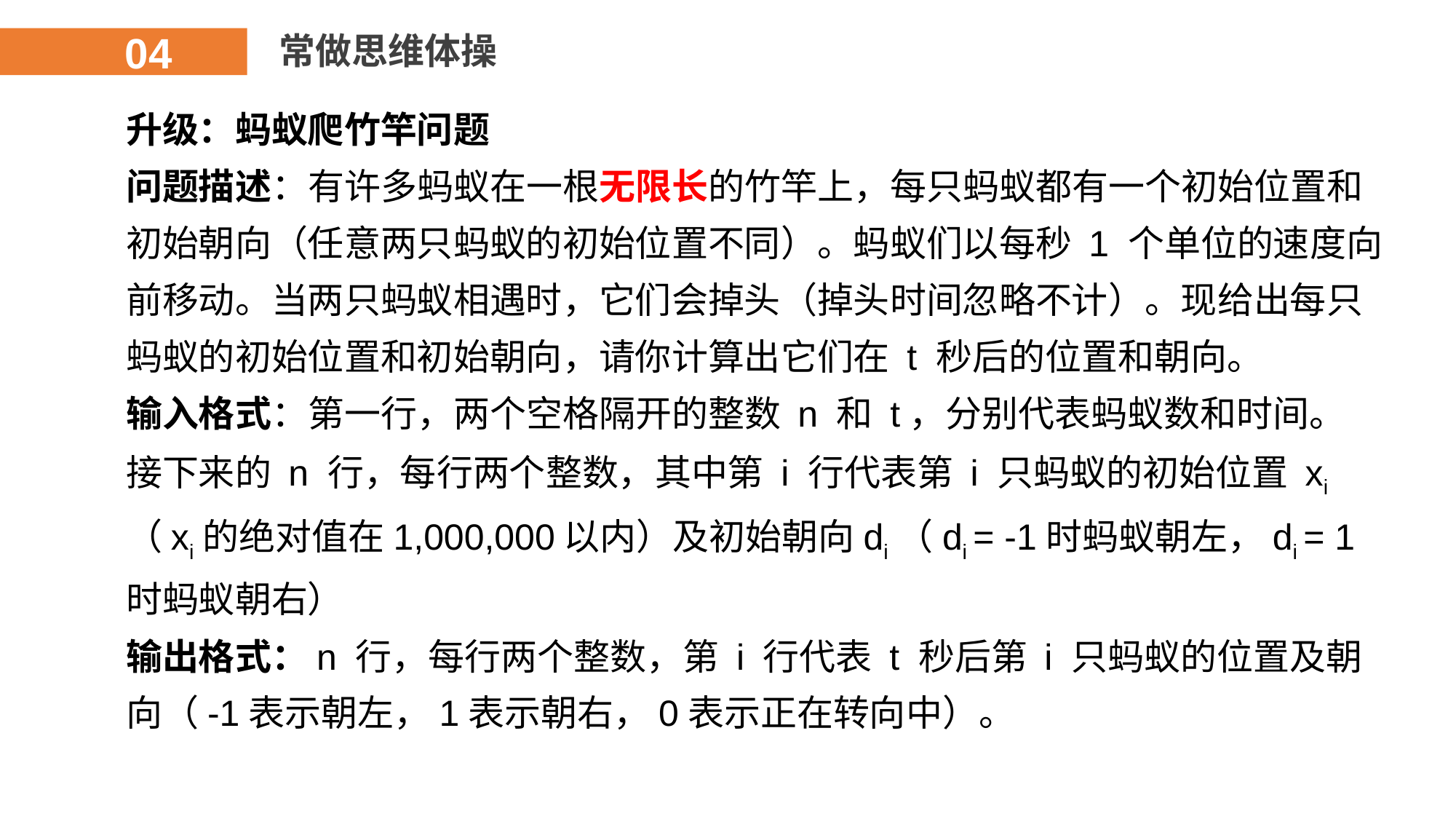

04
常做思维体操

升级：蚂蚁爬竹竿问题
问题描述：有许多蚂蚁在一根无限长的竹竿上，每只蚂蚁都有一个初始位置和初始朝向（任意两只蚂蚁的初始位置不同）。蚂蚁们以每秒 1 个单位的速度向前移动。当两只蚂蚁相遇时，它们会掉头（掉头时间忽略不计）。现给出每只蚂蚁的初始位置和初始朝向，请你计算出它们在 t 秒后的位置和朝向。
输入格式：第一行，两个空格隔开的整数 n 和 t，分别代表蚂蚁数和时间。
接下来的 n 行，每行两个整数，其中第 i 行代表第 i 只蚂蚁的初始位置 xi（xi的绝对值在1,000,000以内）及初始朝向di（di = -1时蚂蚁朝左，di = 1时蚂蚁朝右）
输出格式：n 行，每行两个整数，第 i 行代表 t 秒后第 i 只蚂蚁的位置及朝向（-1表示朝左，1表示朝右，0表示正在转向中）。